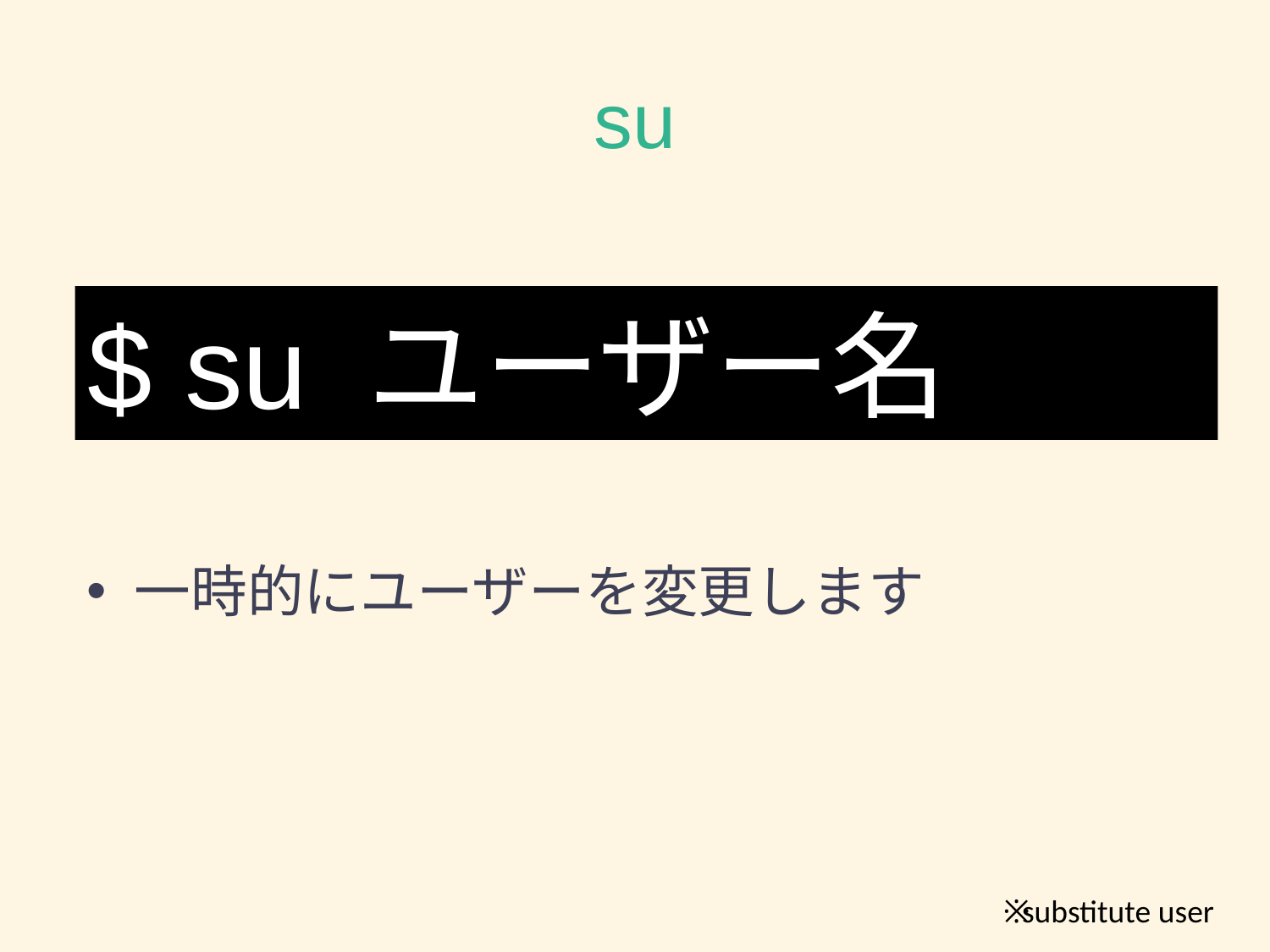

# su
$ su ユーザー名
一時的にユーザーを変更します
※substitute user